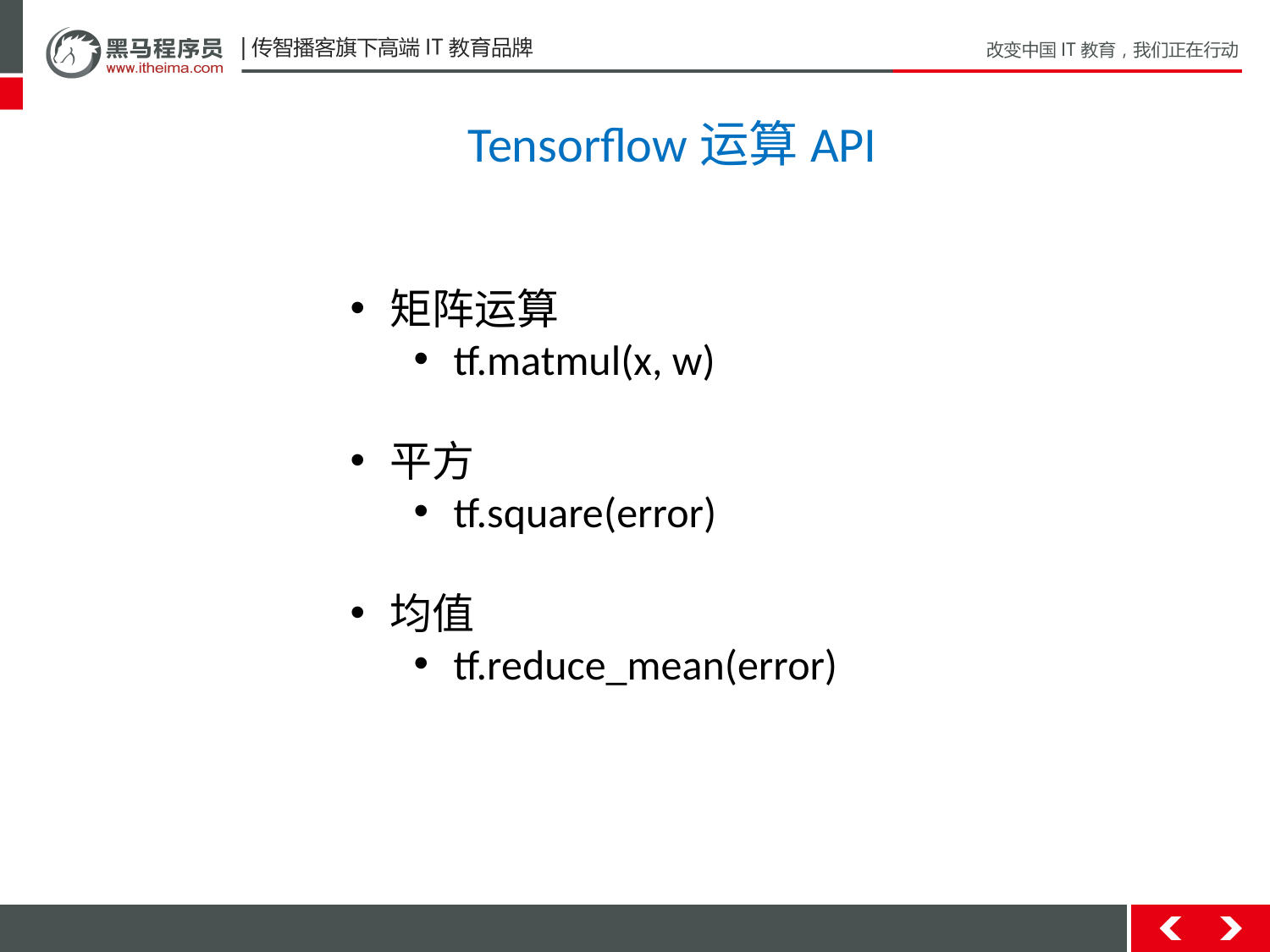

Tensorflow运算API
矩阵运算
tf.matmul(x, w)

平方
tf.square(error)

均值
tf.reduce_mean(error)